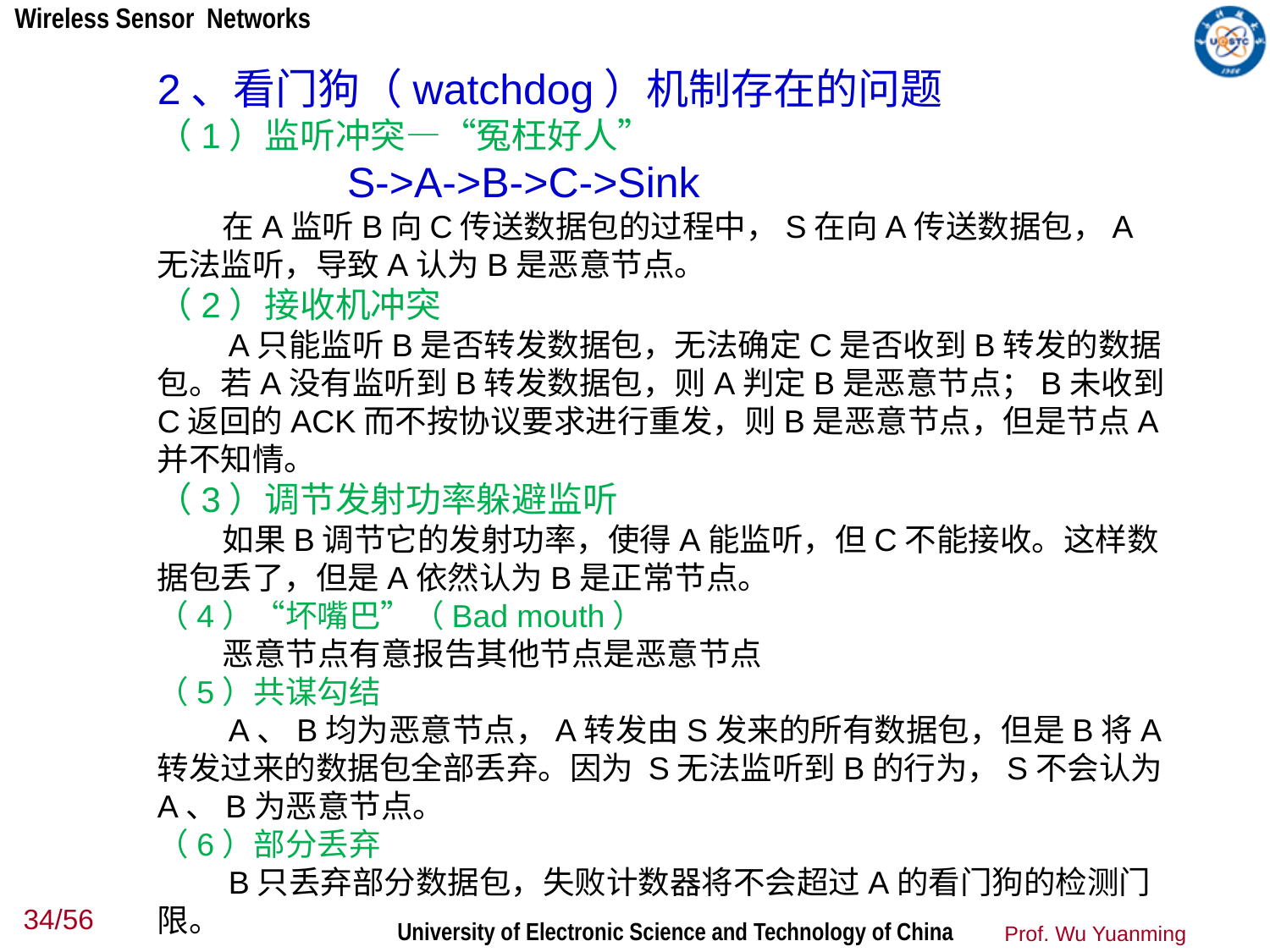

2、看门狗（watchdog）机制存在的问题
（1）监听冲突—“冤枉好人”
                S->A->B->C->Sink
        在A监听B向C传送数据包的过程中，S在向A传送数据包，A无法监听，导致A认为B是恶意节点。
（2）接收机冲突
        A只能监听B是否转发数据包，无法确定C是否收到B转发的数据包。若A没有监听到B转发数据包，则A判定B是恶意节点；B未收到C返回的ACK而不按协议要求进行重发，则B是恶意节点，但是节点A并不知情。
（3）调节发射功率躲避监听
        如果B调节它的发射功率，使得A能监听，但C不能接收。这样数据包丢了，但是A依然认为B是正常节点。
（4）“坏嘴巴”（Bad mouth）
        恶意节点有意报告其他节点是恶意节点
（5）共谋勾结
        A、B均为恶意节点，A转发由S发来的所有数据包，但是B将A转发过来的数据包全部丢弃。因为 S无法监听到B的行为，S不会认为A、B为恶意节点。
（6）部分丢弃
        B只丢弃部分数据包，失败计数器将不会超过A的看门狗的检测门限。
34/56
Prof. Wu Yuanming